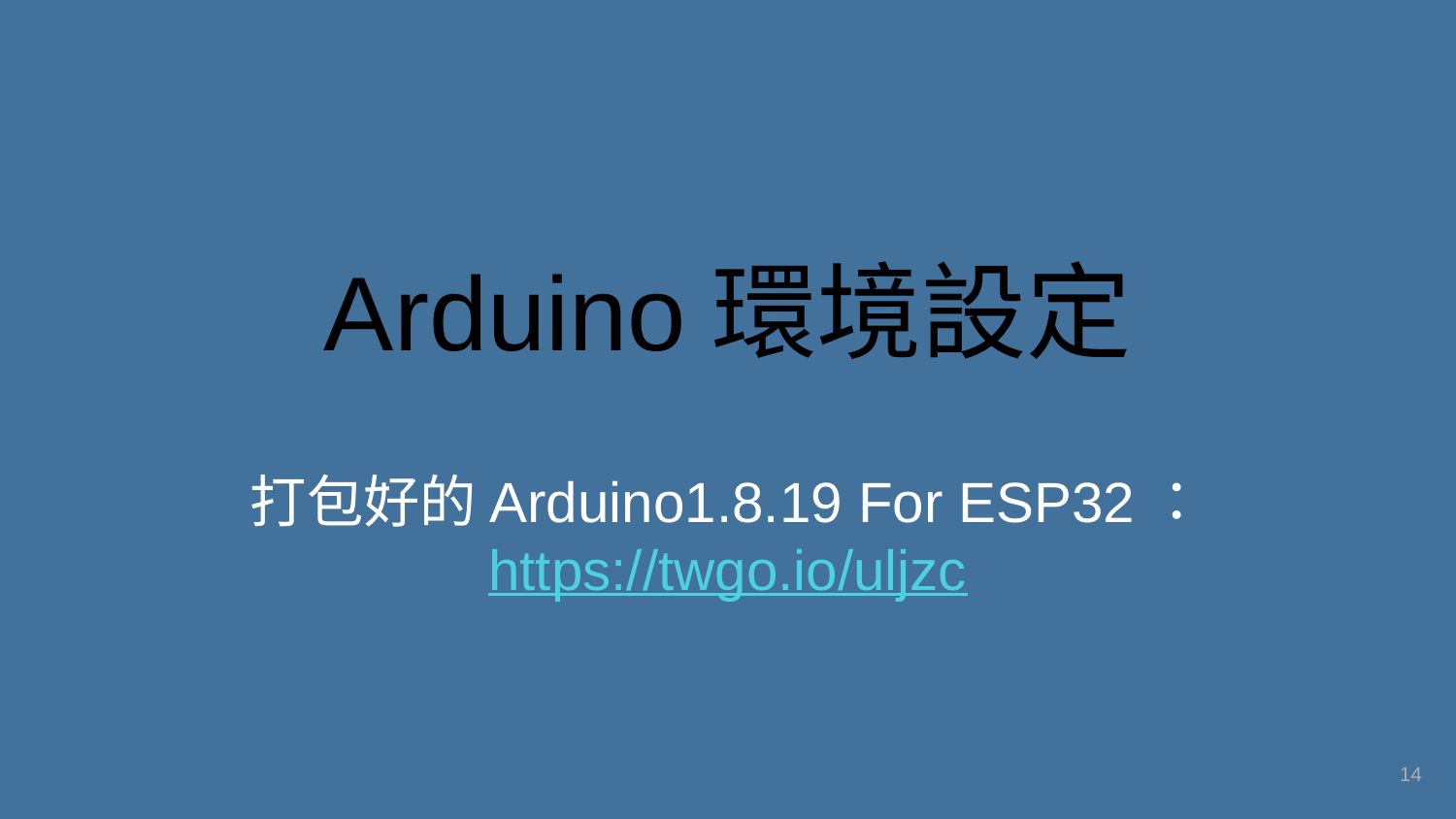

# Arduino環境設定
打包好的Arduino1.8.19 For ESP32：
https://twgo.io/uljzc
14